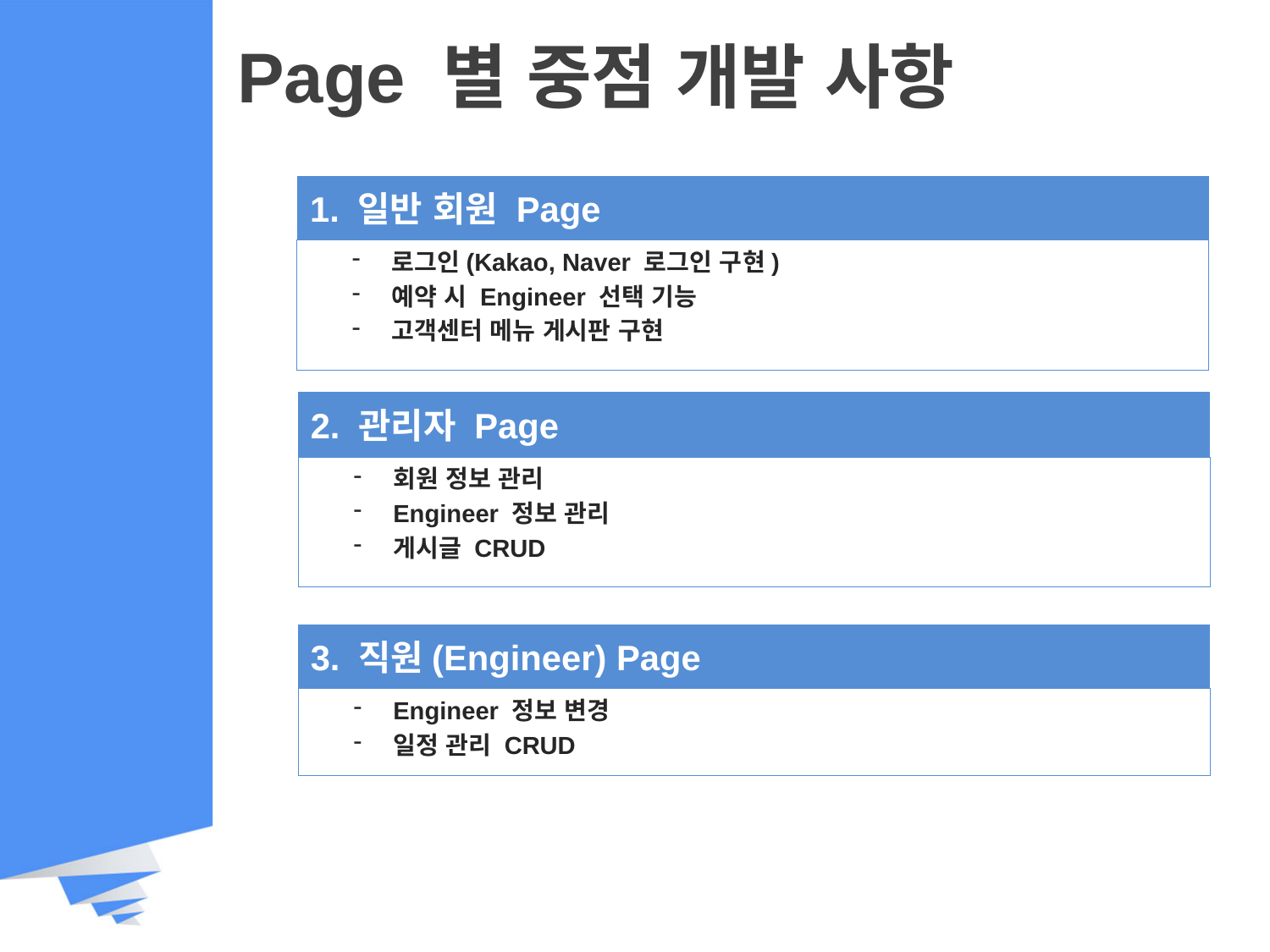

# Page 별 중점 개발 사항
1. 일반 회원 Page
로그인(Kakao, Naver 로그인 구현)
예약 시 Engineer 선택 기능
고객센터 메뉴 게시판 구현
2. 관리자 Page
회원 정보 관리
Engineer 정보 관리
게시글 CRUD
3. 직원(Engineer) Page
Engineer 정보 변경
일정 관리 CRUD